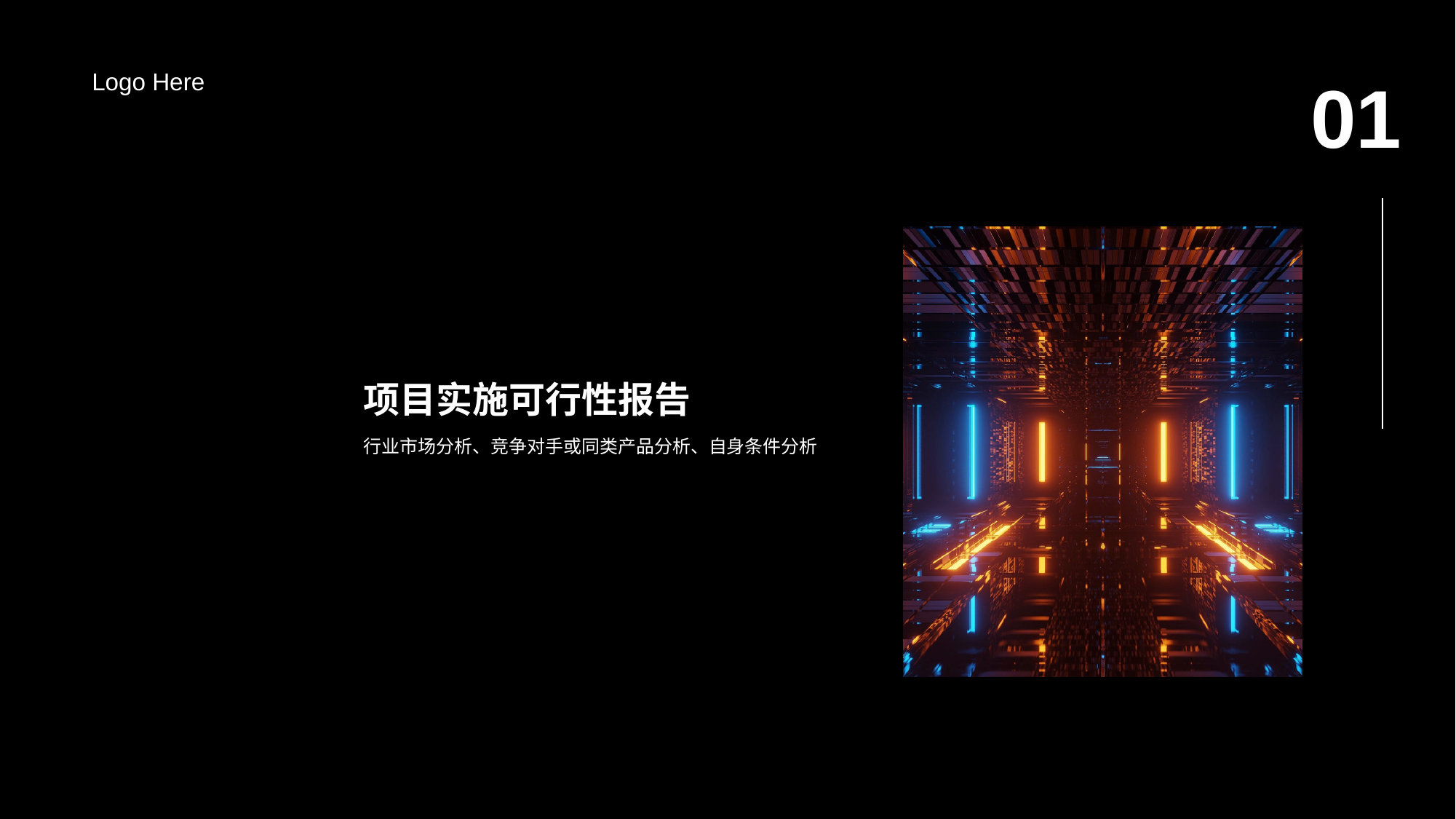

Logo Here
01
# 项目实施可行性报告
/01
行业市场分析、竞争对手或同类产品分析、自身条件分析